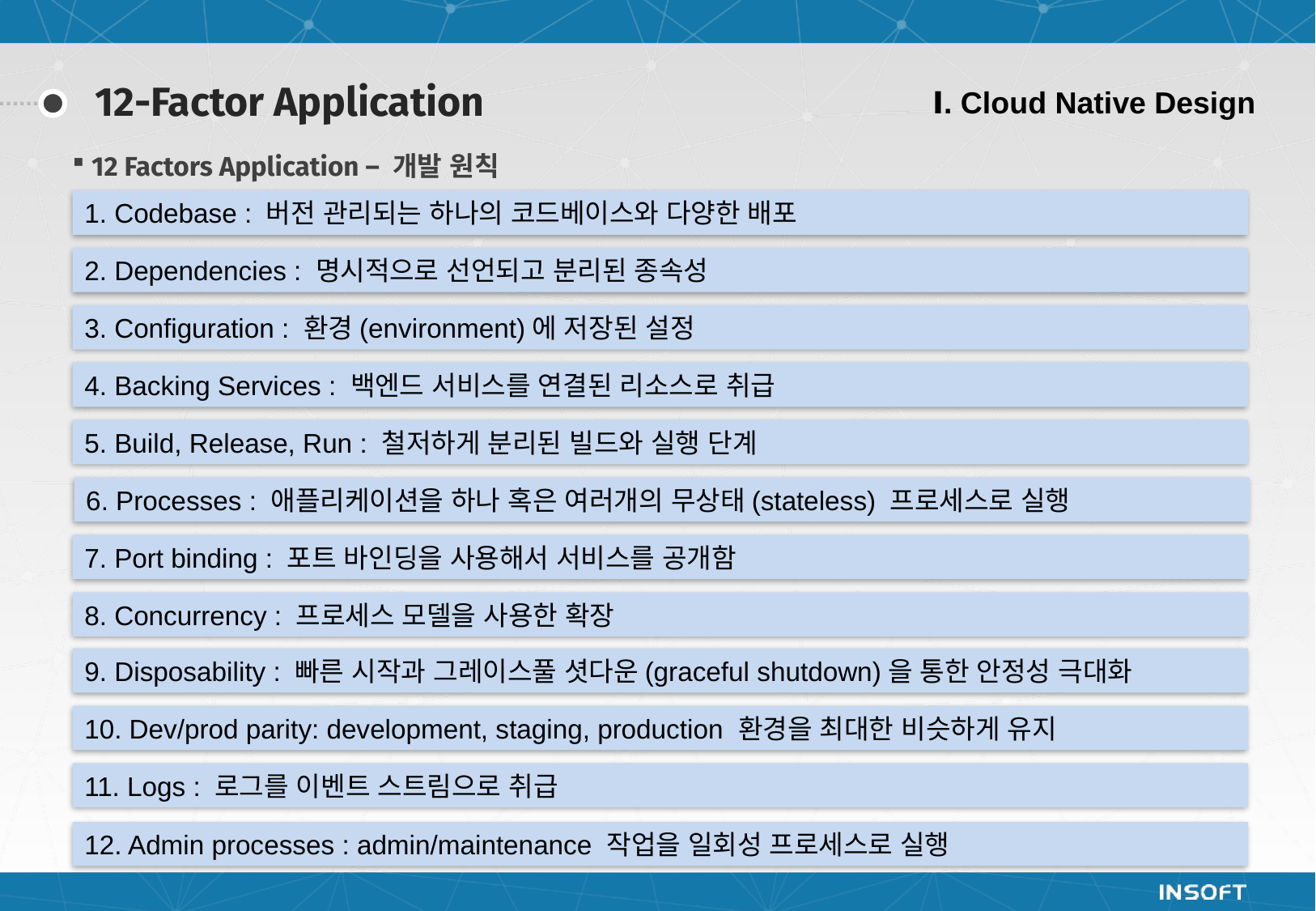

Ⅰ. Cloud Native Design
12-Factor Application

12 Factors Application – 개발 원칙
1. Codebase : 버전 관리되는 하나의 코드베이스와 다양한 배포
2. Dependencies : 명시적으로 선언되고 분리된 종속성
3. Configuration : 환경(environment)에 저장된 설정
4. Backing Services : 백엔드 서비스를 연결된 리소스로 취급
5. Build, Release, Run : 철저하게 분리된 빌드와 실행 단계
6. Processes : 애플리케이션을 하나 혹은 여러개의 무상태(stateless) 프로세스로 실행
7. Port binding : 포트 바인딩을 사용해서 서비스를 공개함
8. Concurrency : 프로세스 모델을 사용한 확장
9. Disposability : 빠른 시작과 그레이스풀 셧다운(graceful shutdown)을 통한 안정성 극대화
10. Dev/prod parity: development, staging, production 환경을 최대한 비슷하게 유지
11. Logs : 로그를 이벤트 스트림으로 취급
12. Admin processes : admin/maintenance 작업을 일회성 프로세스로 실행